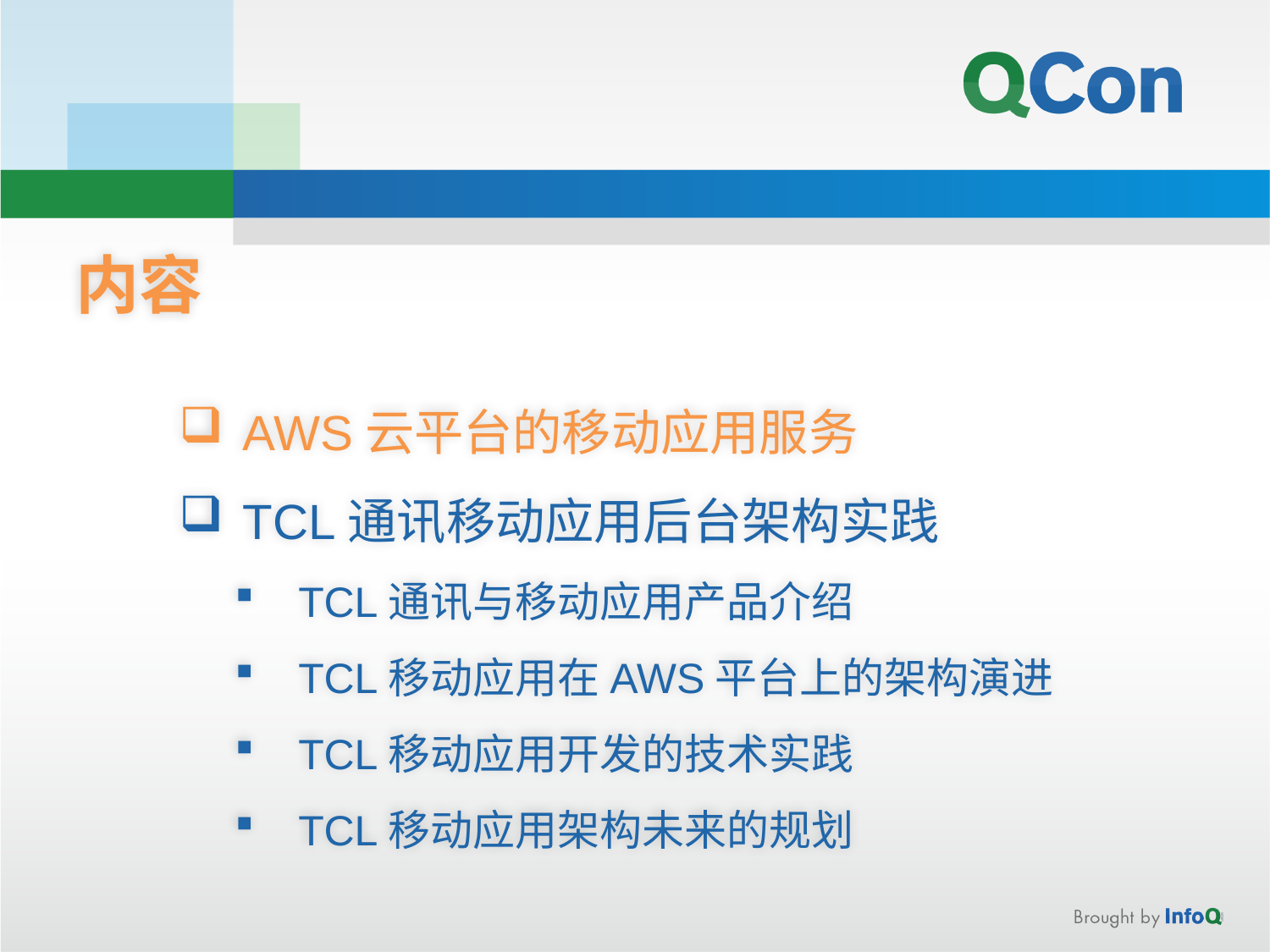

内容

AWS云平台的移动应用服务
TCL通讯移动应用后台架构实践
TCL通讯与移动应用产品介绍
TCL移动应用在AWS平台上的架构演进
TCL移动应用开发的技术实践
TCL移动应用架构未来的规划
#